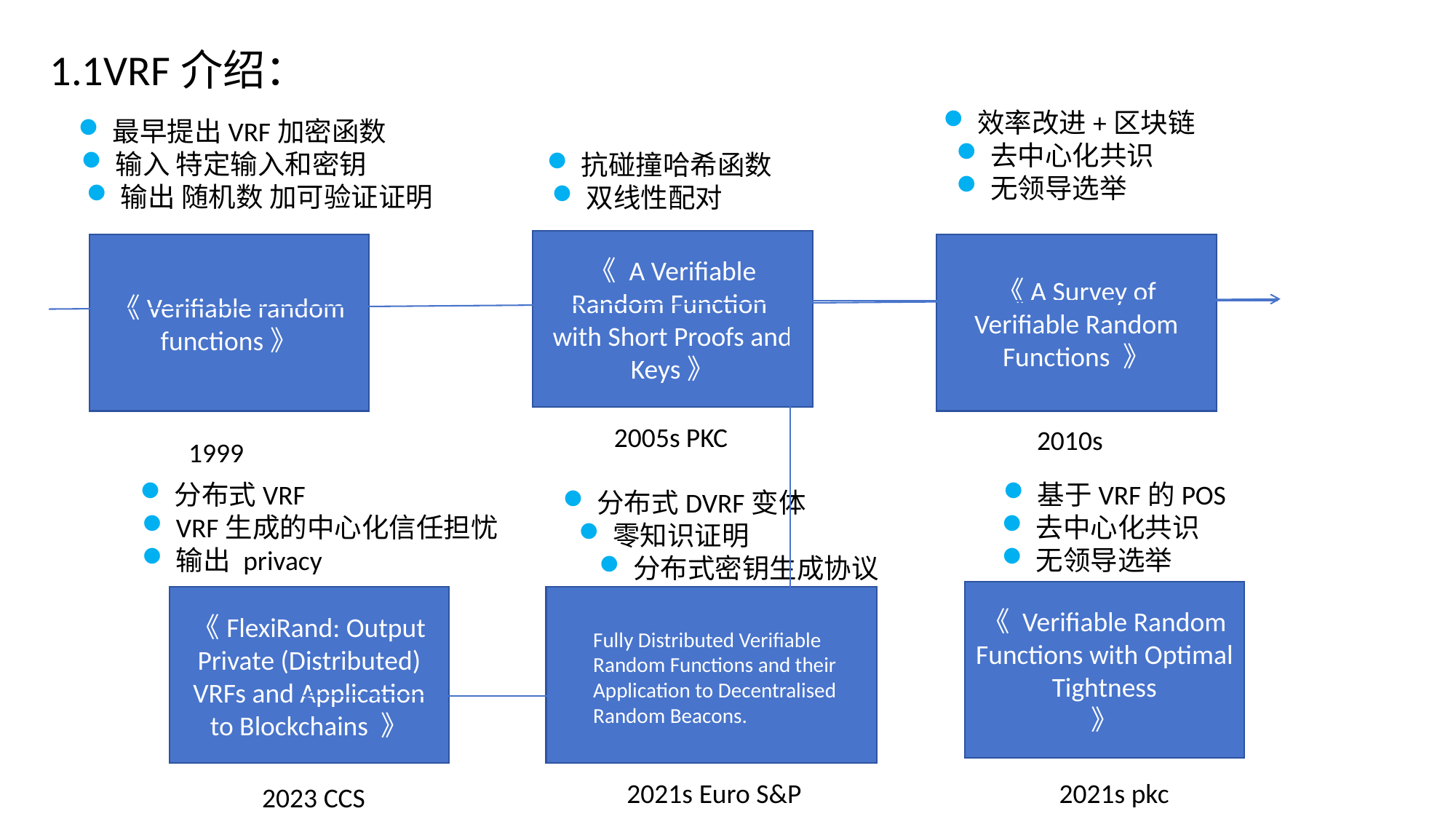

1.1VRF介绍：
效率改进+区块链
去中心化共识
无领导选举

最早提出VRF加密函数
输入 特定输入和密钥
输出 随机数 加可验证证明

抗碰撞哈希函数
双线性配对
《 A Verifiable Random Function
with Short Proofs and Keys》
《Verifiable random functions》
《A Survey of Verifiable Random Functions 》
2005s PKC
2010s
1999
基于VRF的POS
去中心化共识
无领导选举

分布式VRF
VRF生成的中心化信任担忧
输出 privacy

分布式DVRF变体
零知识证明
分布式密钥生成协议
《 Verifiable Random Functions with Optimal Tightness
》

《FlexiRand: Output Private (Distributed) VRFs and Application to Blockchains 》
Fully Distributed Verifiable Random Functions and their Application to Decentralised
Random Beacons.
2021s Euro S&P
2021s pkc
2023 CCS